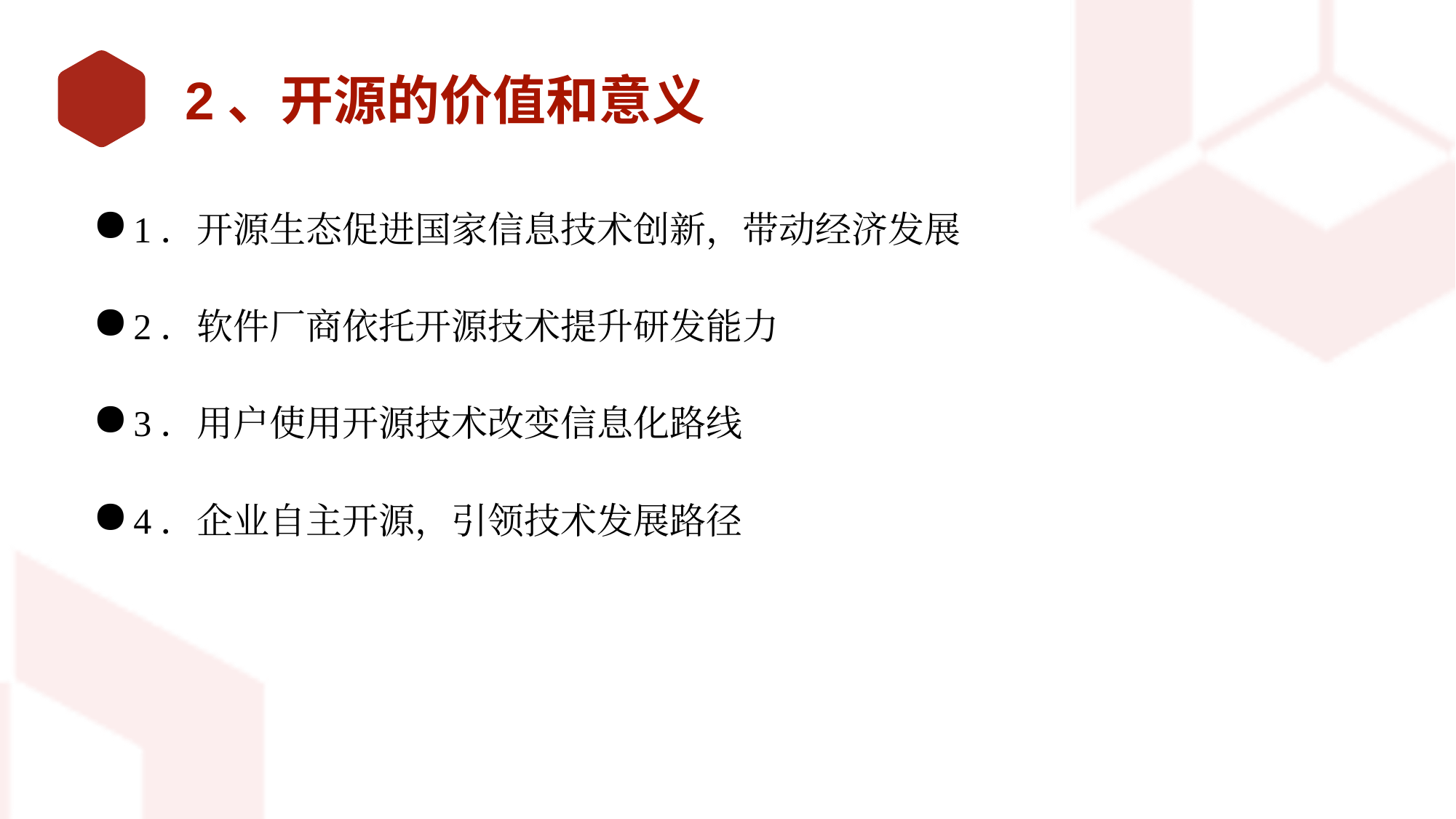

# 2、开源的价值和意义
1．开源生态促进国家信息技术创新，带动经济发展
2．软件厂商依托开源技术提升研发能力
3．用户使用开源技术改变信息化路线
4．企业自主开源，引领技术发展路径